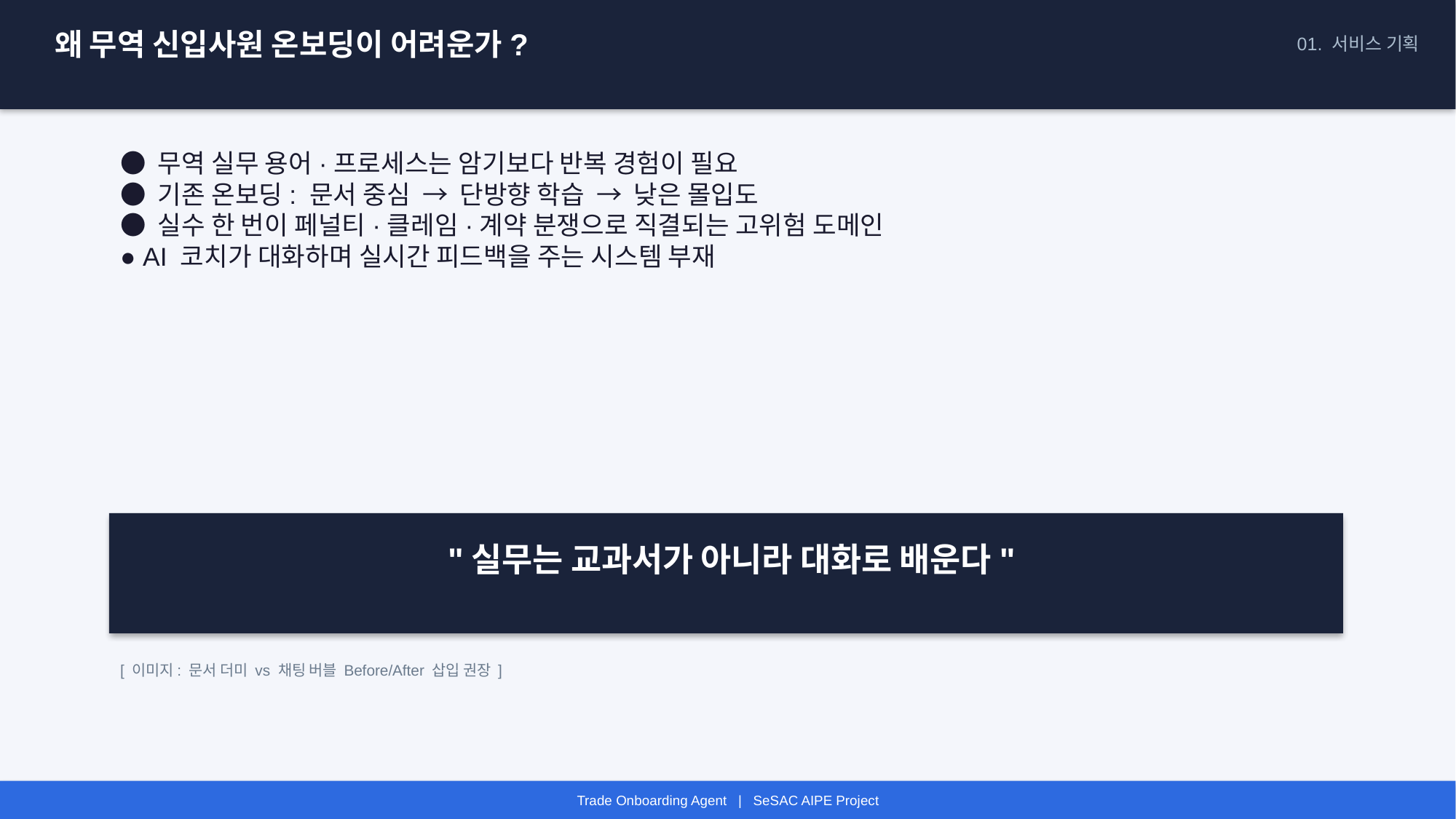

왜 무역 신입사원 온보딩이 어려운가?
01. 서비스 기획
● 무역 실무 용어·프로세스는 암기보다 반복 경험이 필요
● 기존 온보딩: 문서 중심  →  단방향 학습  →  낮은 몰입도
● 실수 한 번이 페널티·클레임·계약 분쟁으로 직결되는 고위험 도메인
● AI 코치가 대화하며 실시간 피드백을 주는 시스템 부재

"실무는 교과서가 아니라 대화로 배운다"
[ 이미지: 문서 더미 vs 채팅 버블 Before/After 삽입 권장 ]

Trade Onboarding Agent   |   SeSAC AIPE Project